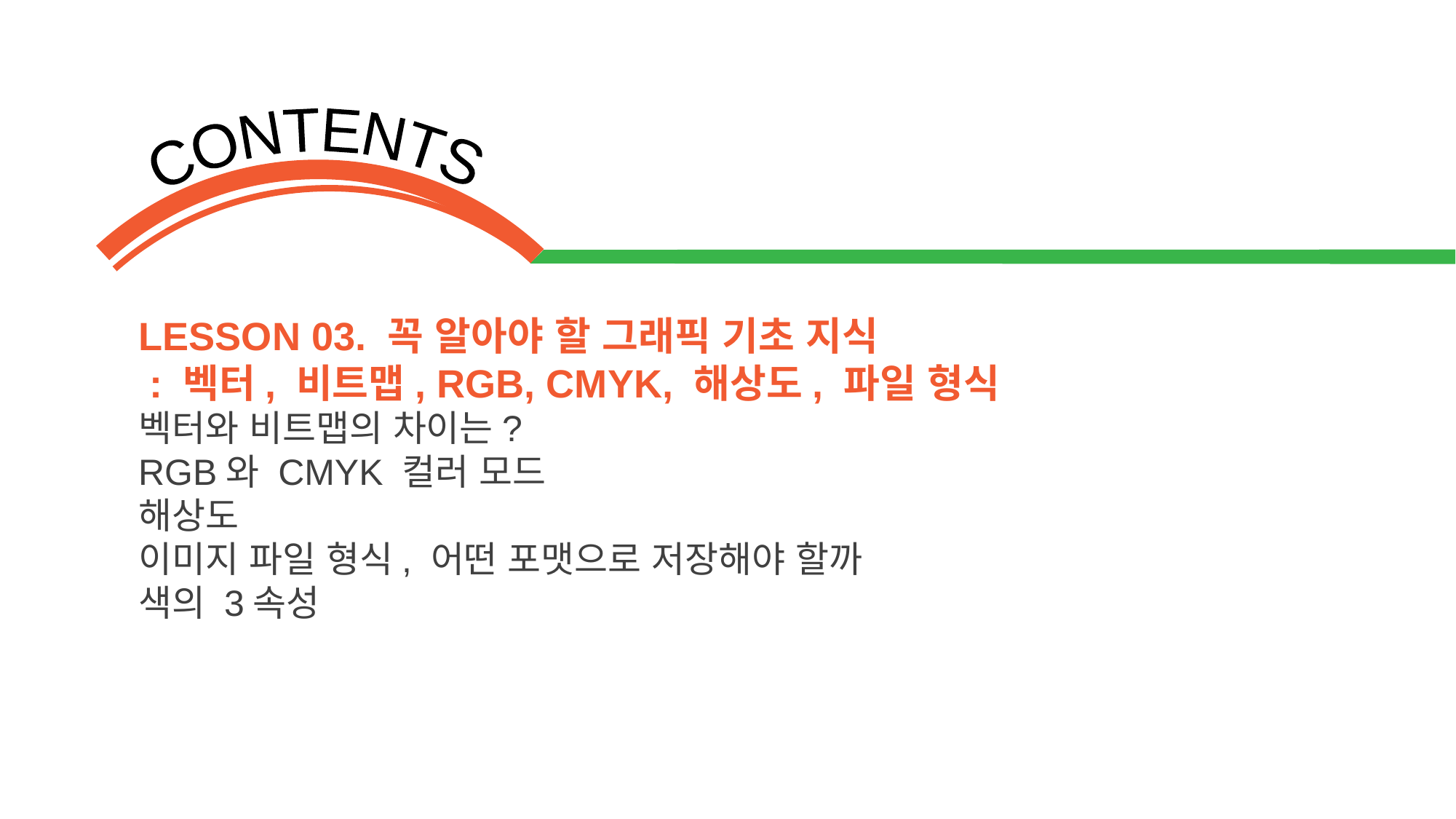

LESSON 03. 꼭 알아야 할 그래픽 기초 지식
 : 벡터, 비트맵, RGB, CMYK, 해상도, 파일 형식
벡터와 비트맵의 차이는?
RGB와 CMYK 컬러 모드
해상도
이미지 파일 형식, 어떤 포맷으로 저장해야 할까
색의 3속성